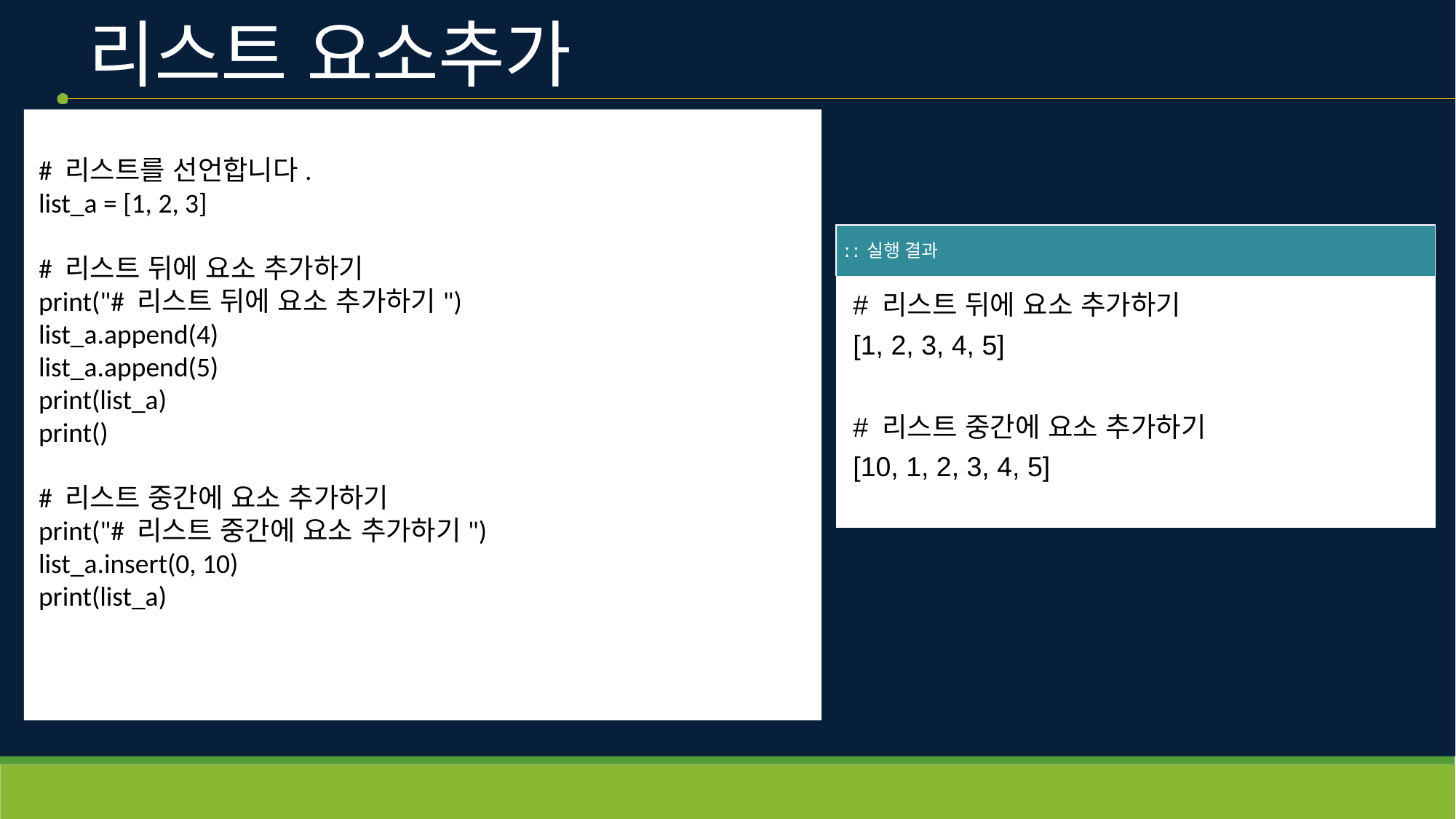

# 리스트 요소추가

# 리스트를 선언합니다.
list_a = [1, 2, 3]
# 리스트 뒤에 요소 추가하기
print("# 리스트 뒤에 요소 추가하기")
list_a.append(4)
list_a.append(5)
print(list_a)
print()
# 리스트 중간에 요소 추가하기
print("# 리스트 중간에 요소 추가하기")
list_a.insert(0, 10)
print(list_a)

| ː ː 실행 결과 |
| --- |
| # 리스트 뒤에 요소 추가하기 [1, 2, 3, 4, 5] # 리스트 중간에 요소 추가하기 [10, 1, 2, 3, 4, 5] |